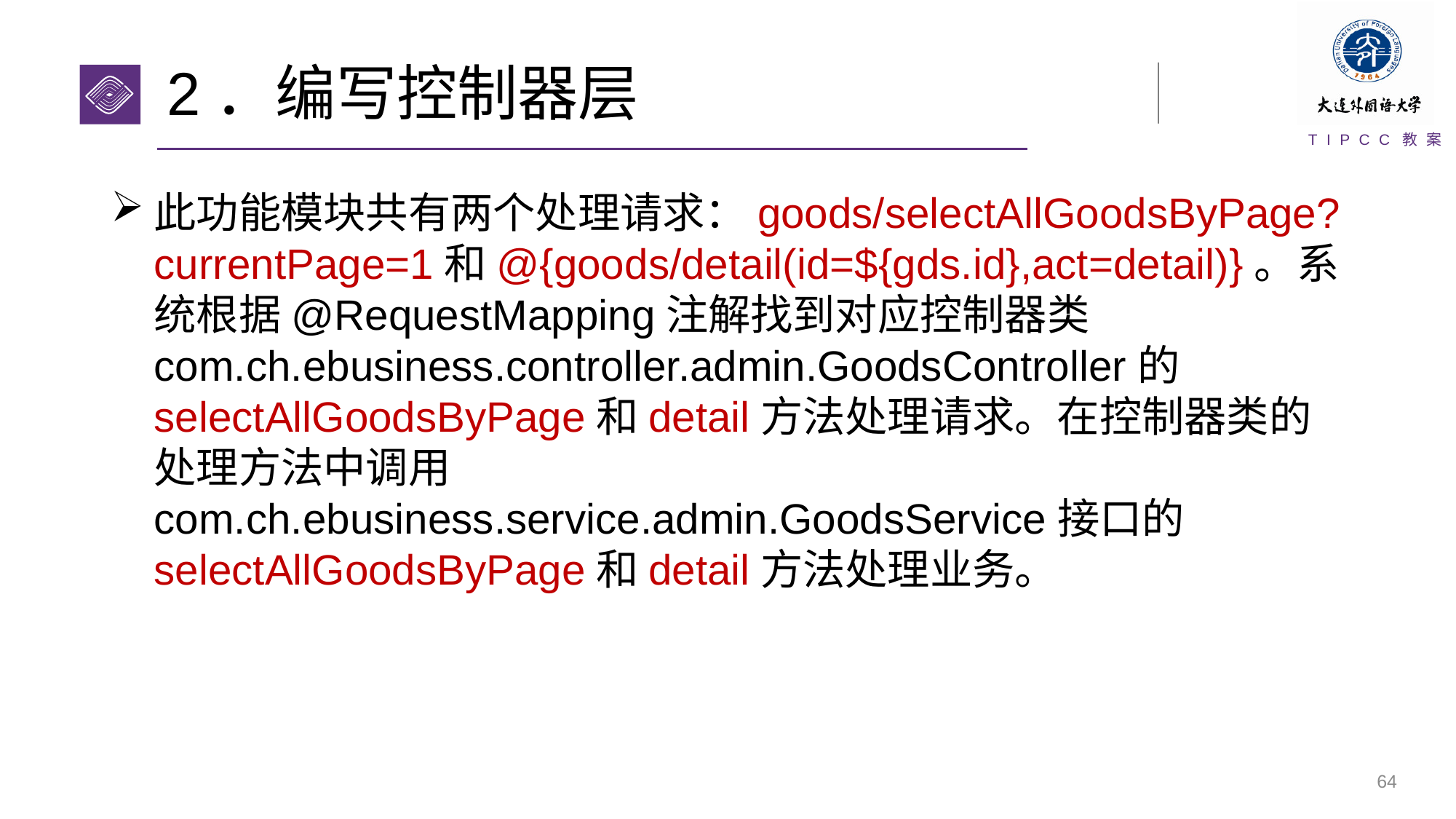

# 2．编写控制器层
此功能模块共有两个处理请求：goods/selectAllGoodsByPage?currentPage=1和@{goods/detail(id=${gds.id},act=detail)}。系统根据@RequestMapping注解找到对应控制器类com.ch.ebusiness.controller.admin.GoodsController的selectAllGoodsByPage和detail方法处理请求。在控制器类的处理方法中调用com.ch.ebusiness.service.admin.GoodsService接口的selectAllGoodsByPage和detail方法处理业务。
64